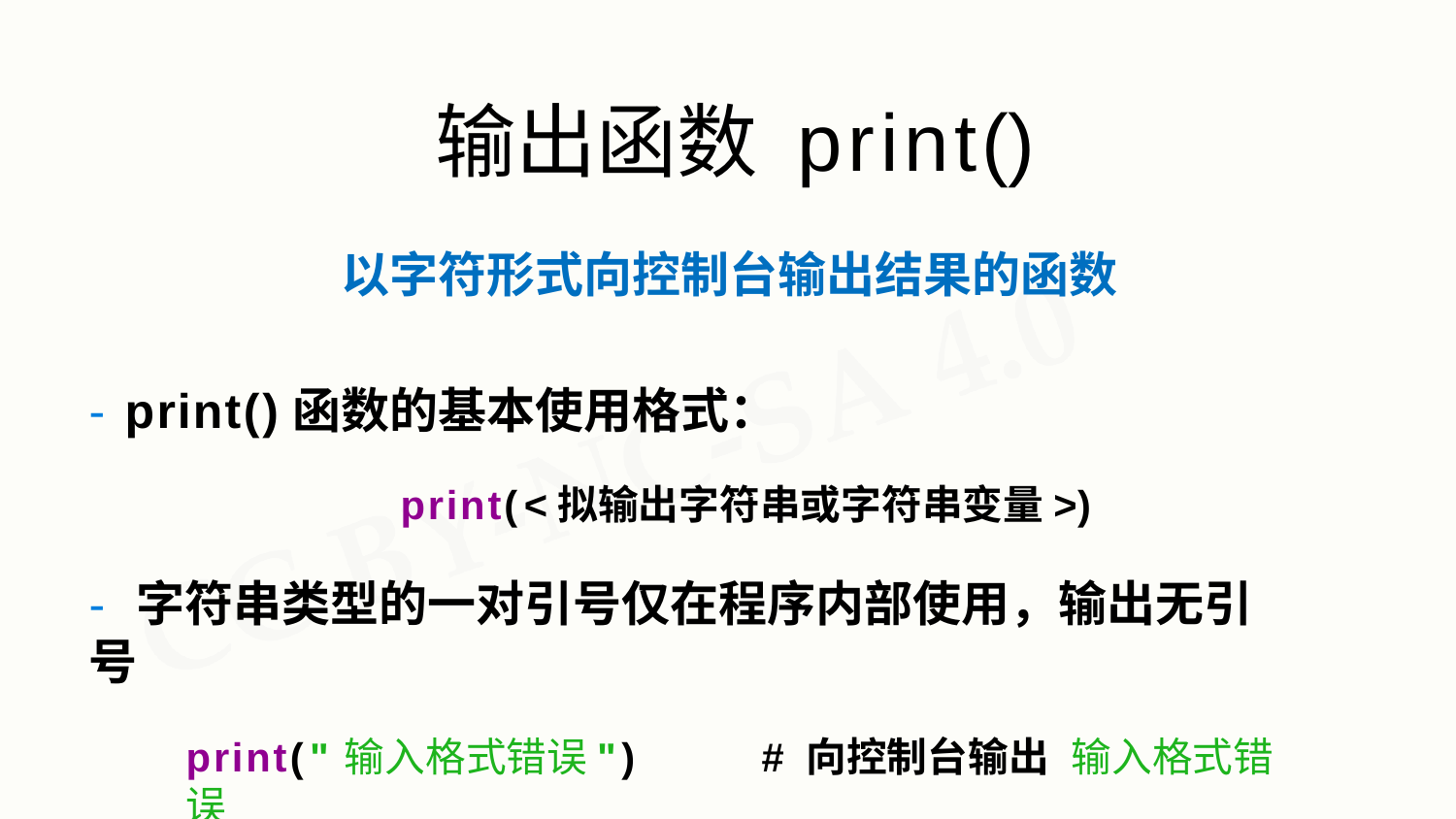

# 输出函数 print()
以字符形式向控制台输出结果的函数

- print()函数的基本使用格式：
print(<拟输出字符串或字符串变量>)

- 字符串类型的一对引号仅在程序内部使用，输出无引号
print("输入格式错误")	#	向控制台输出	输入格式错误